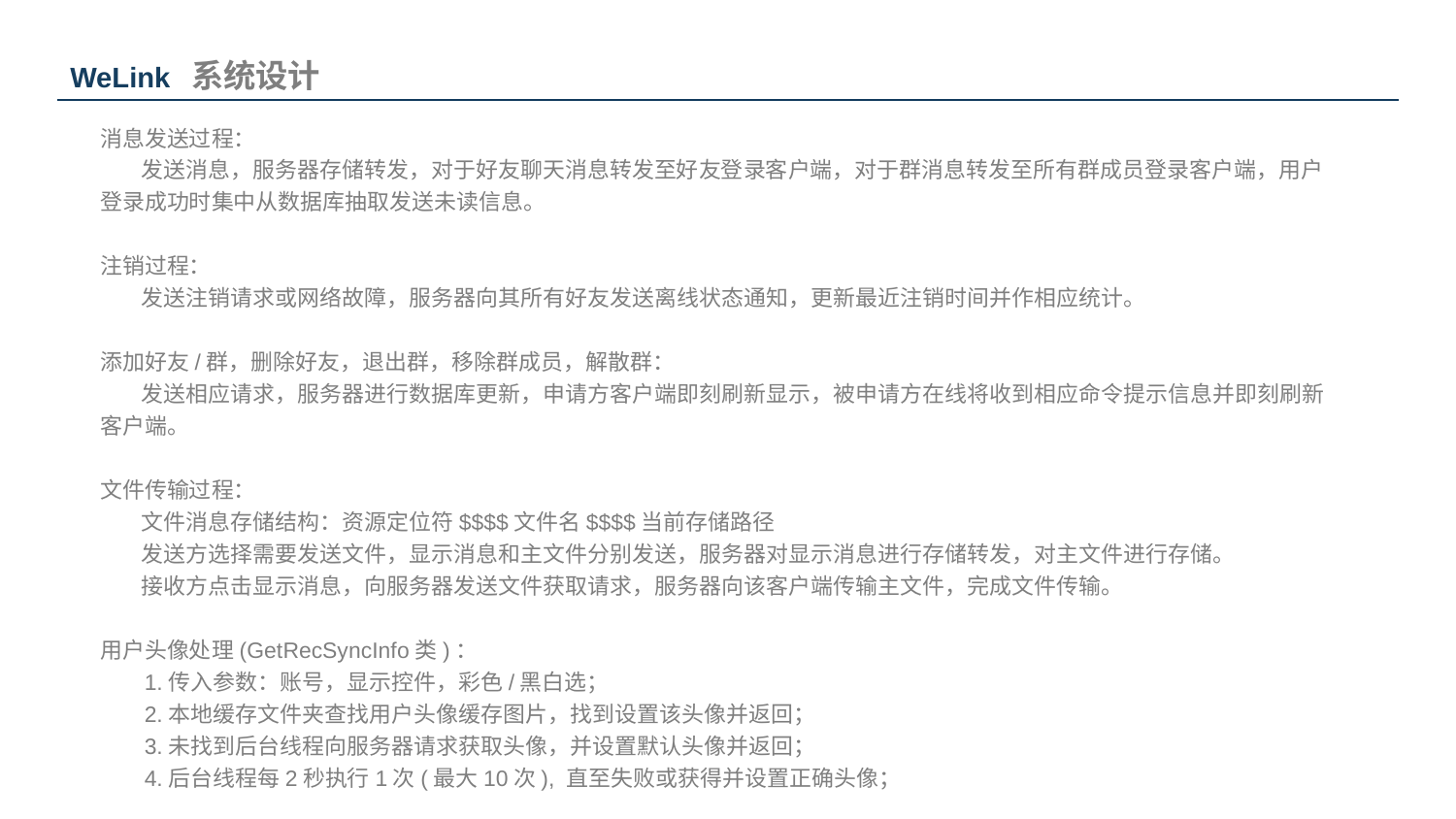

系统设计
WeLink
消息发送过程：
       发送消息，服务器存储转发，对于好友聊天消息转发至好友登录客户端，对于群消息转发至所有群成员登录客户端，用户登录成功时集中从数据库抽取发送未读信息。

注销过程：
       发送注销请求或网络故障，服务器向其所有好友发送离线状态通知，更新最近注销时间并作相应统计。

添加好友/群，删除好友，退出群，移除群成员，解散群：
       发送相应请求，服务器进行数据库更新，申请方客户端即刻刷新显示，被申请方在线将收到相应命令提示信息并即刻刷新客户端。

文件传输过程：
       文件消息存储结构：资源定位符$$$$文件名$$$$当前存储路径
       发送方选择需要发送文件，显示消息和主文件分别发送，服务器对显示消息进行存储转发，对主文件进行存储。
       接收方点击显示消息，向服务器发送文件获取请求，服务器向该客户端传输主文件，完成文件传输。

用户头像处理(GetRecSyncInfo类)：
       1.传入参数：账号，显示控件，彩色/黑白选；
       2.本地缓存文件夹查找用户头像缓存图片，找到设置该头像并返回；
       3.未找到后台线程向服务器请求获取头像，并设置默认头像并返回；
       4.后台线程每2秒执行1次(最大10次), 直至失败或获得并设置正确头像；